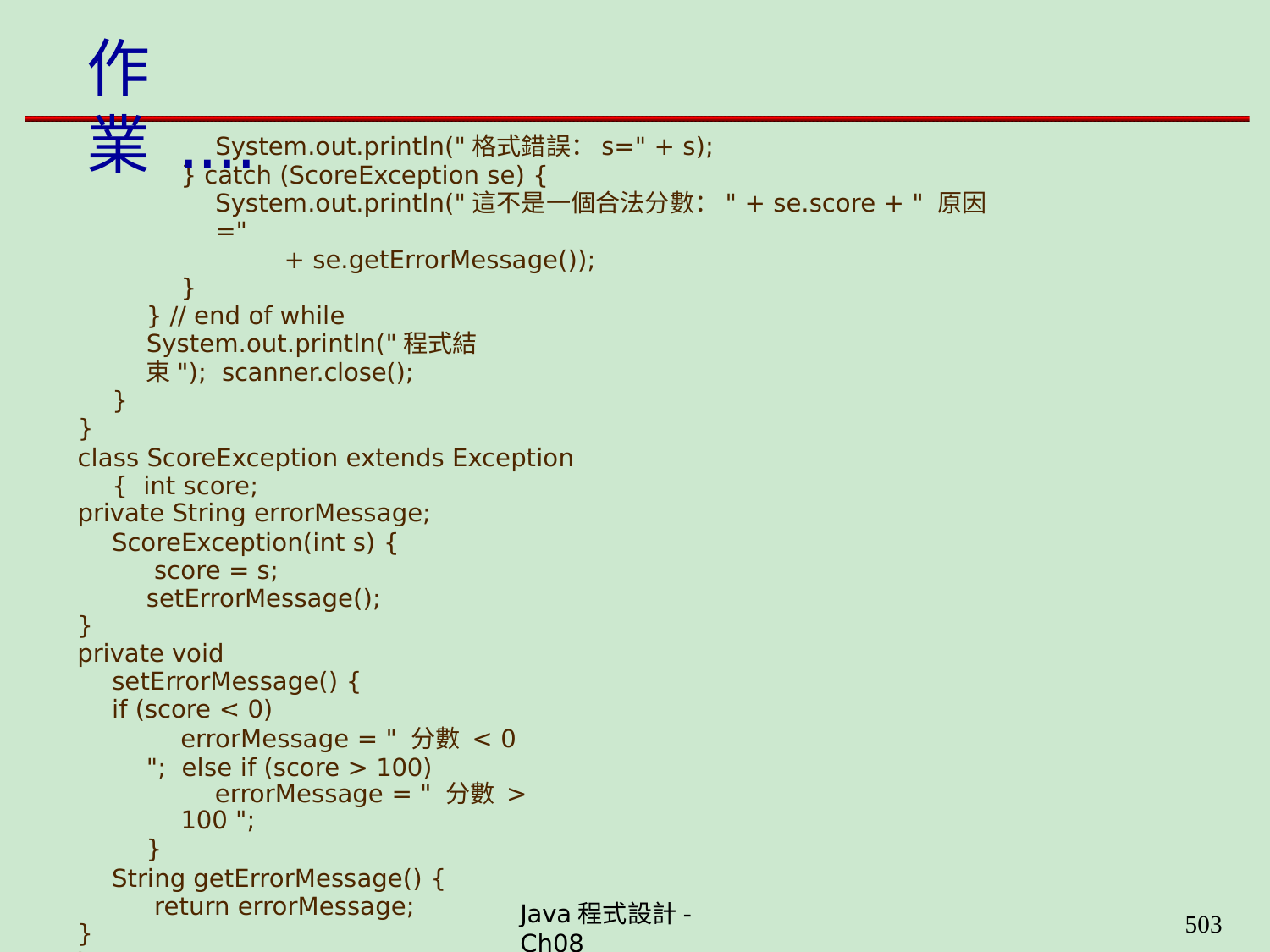

# 作業 ....
System.out.println("格式錯誤：s=" + s);
} catch (ScoreException se) {
System.out.println("這不是一個合法分數：" + se.score + " 原因="
+ se.getErrorMessage());
}
} // end of while  System.out.println("程式結束");  scanner.close();
}
}
class ScoreException extends Exception {  int score;
private String errorMessage;
ScoreException(int s) {  score = s;  setErrorMessage();
}
private void setErrorMessage() {
if (score < 0)
errorMessage = " 分數 < 0 ";  else if (score > 100)
errorMessage = " 分數 > 100 ";
}
String getErrorMessage() {  return errorMessage;
}
}
Java程式設計-Ch08
503